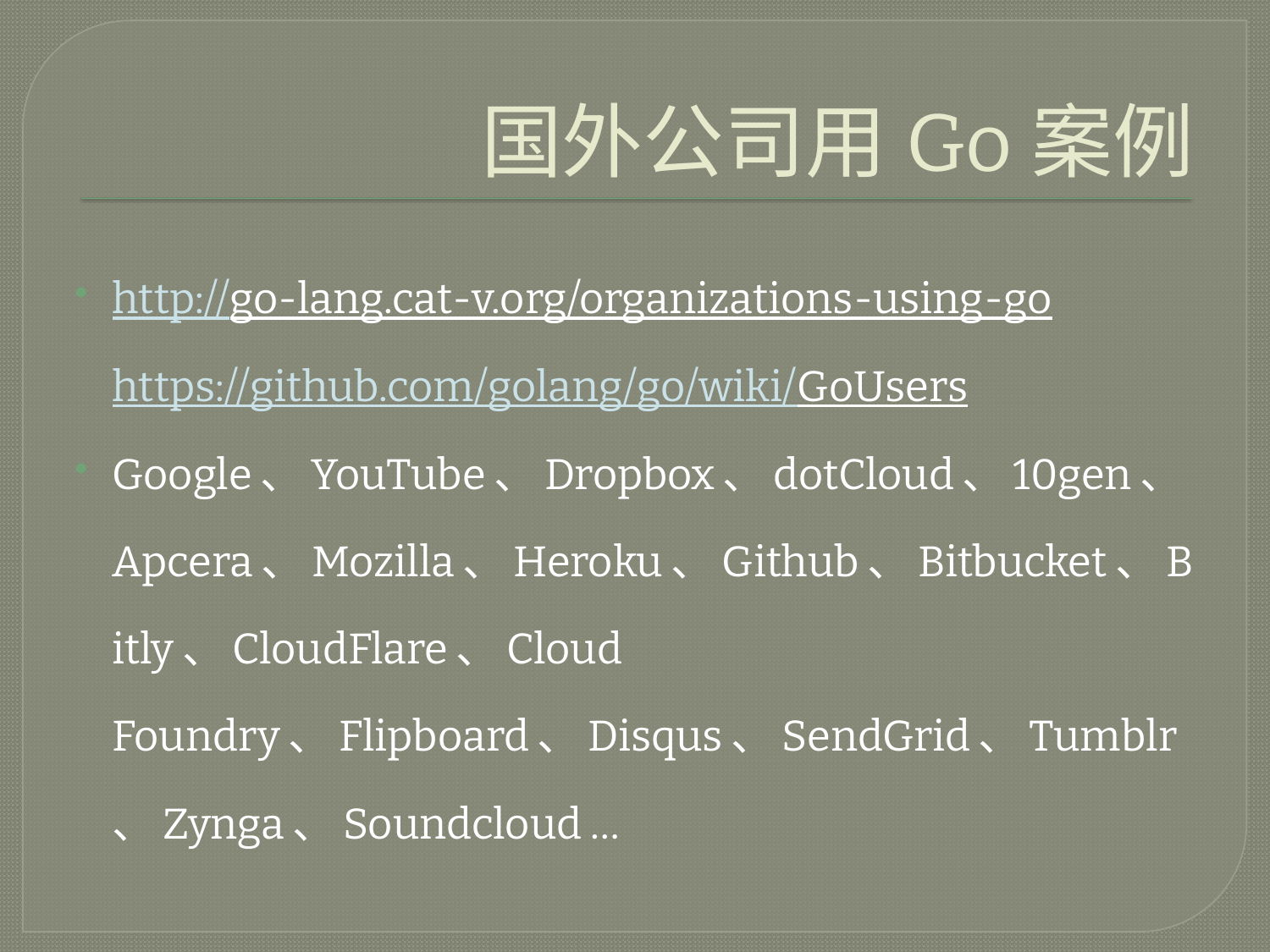

# 国外公司用Go案例
http://go-lang.cat-v.org/organizations-using-go
https://github.com/golang/go/wiki/GoUsers
Google、YouTube、Dropbox、dotCloud、10gen、Apcera、Mozilla、Heroku、Github、Bitbucket、Bitly、CloudFlare、Cloud Foundry、Flipboard、Disqus、SendGrid、Tumblr、Zynga、Soundcloud …